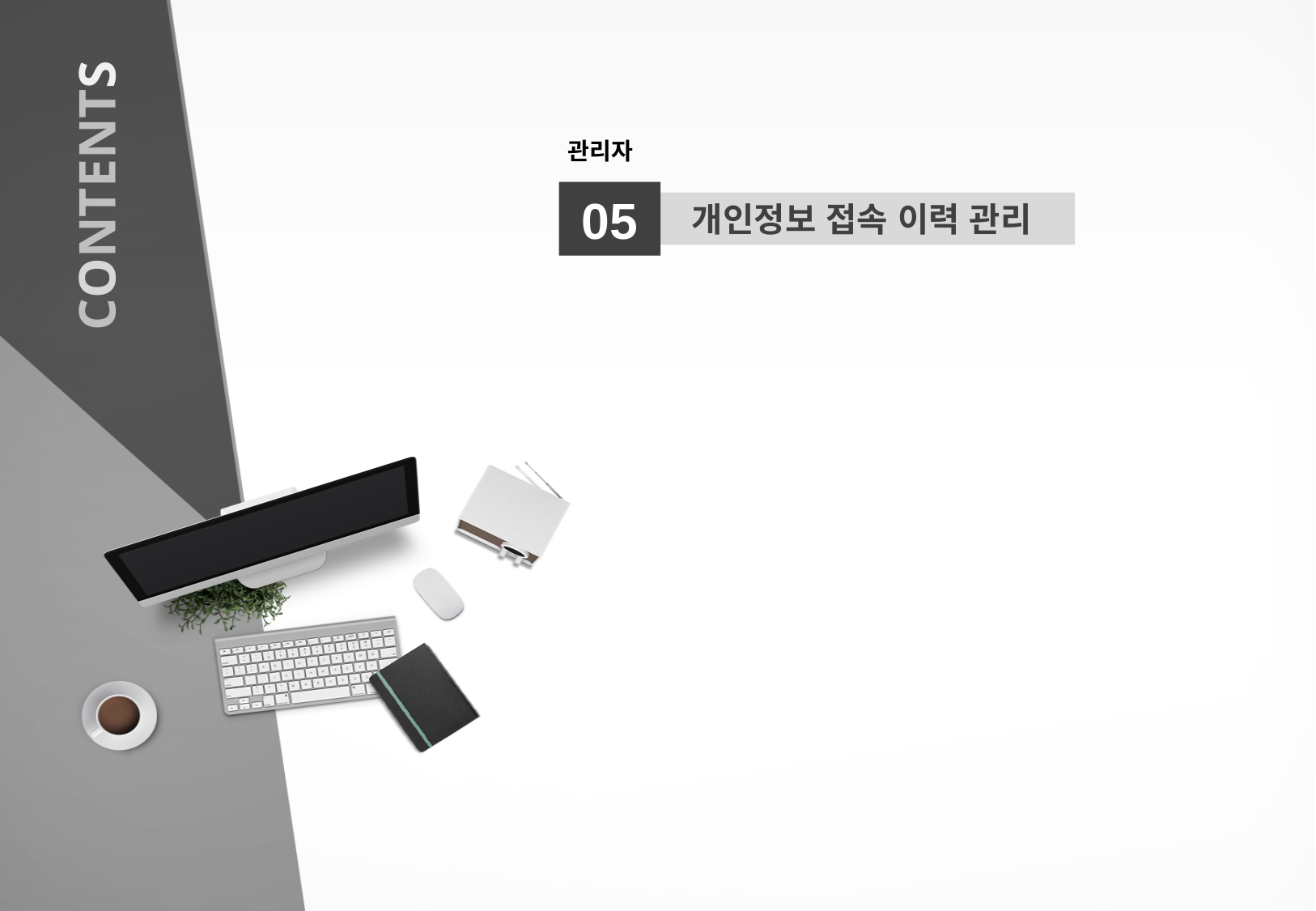

관리자
CONTENTS
05
개인정보 접속 이력 관리